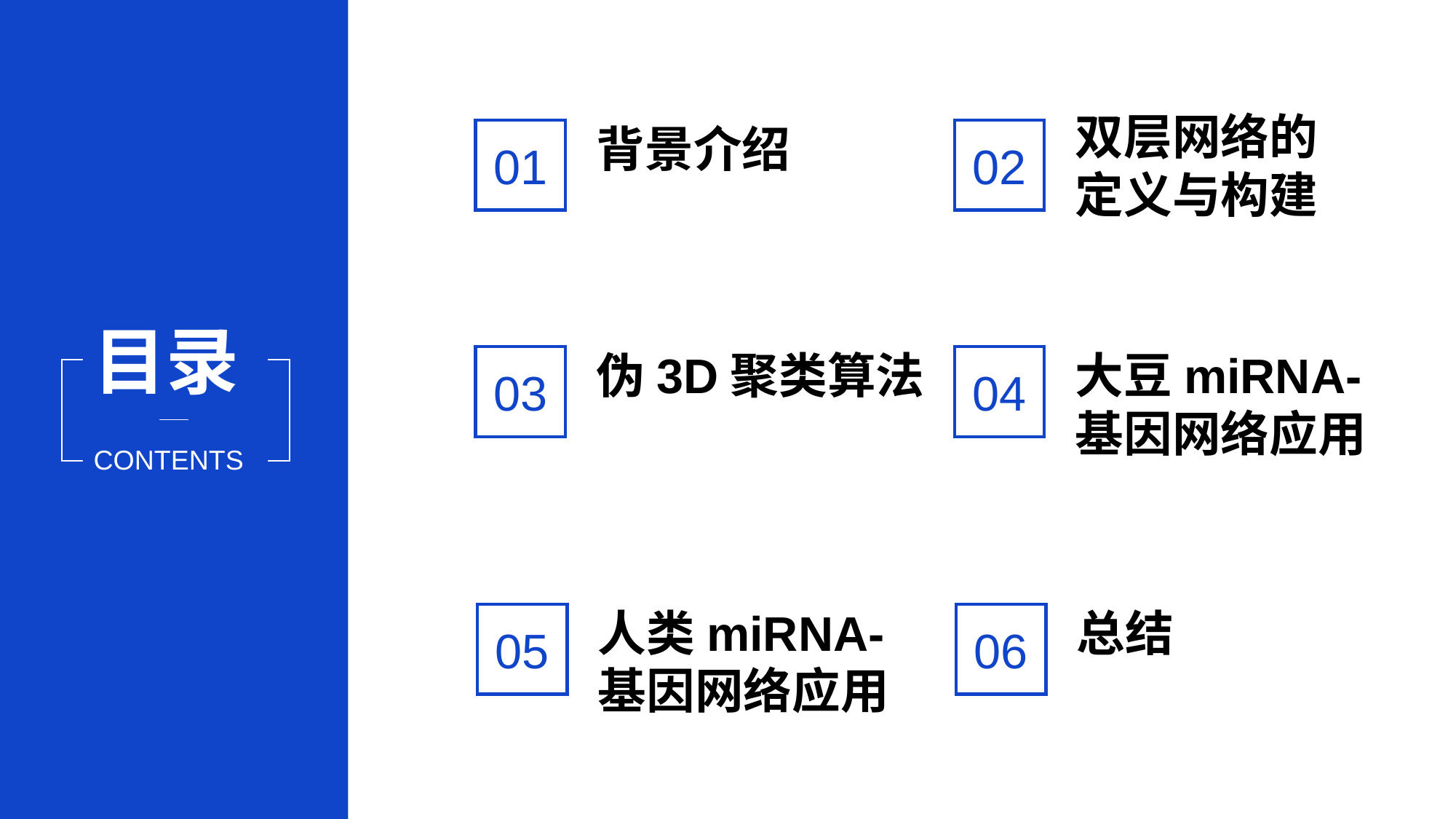

双层网络的定义与构建
背景介绍
01
02
目录
CONTENTS
伪3D聚类算法
大豆miRNA-基因网络应用
03
04

人类miRNA-基因网络应用
总结
05
06
合作QQ： 243001978